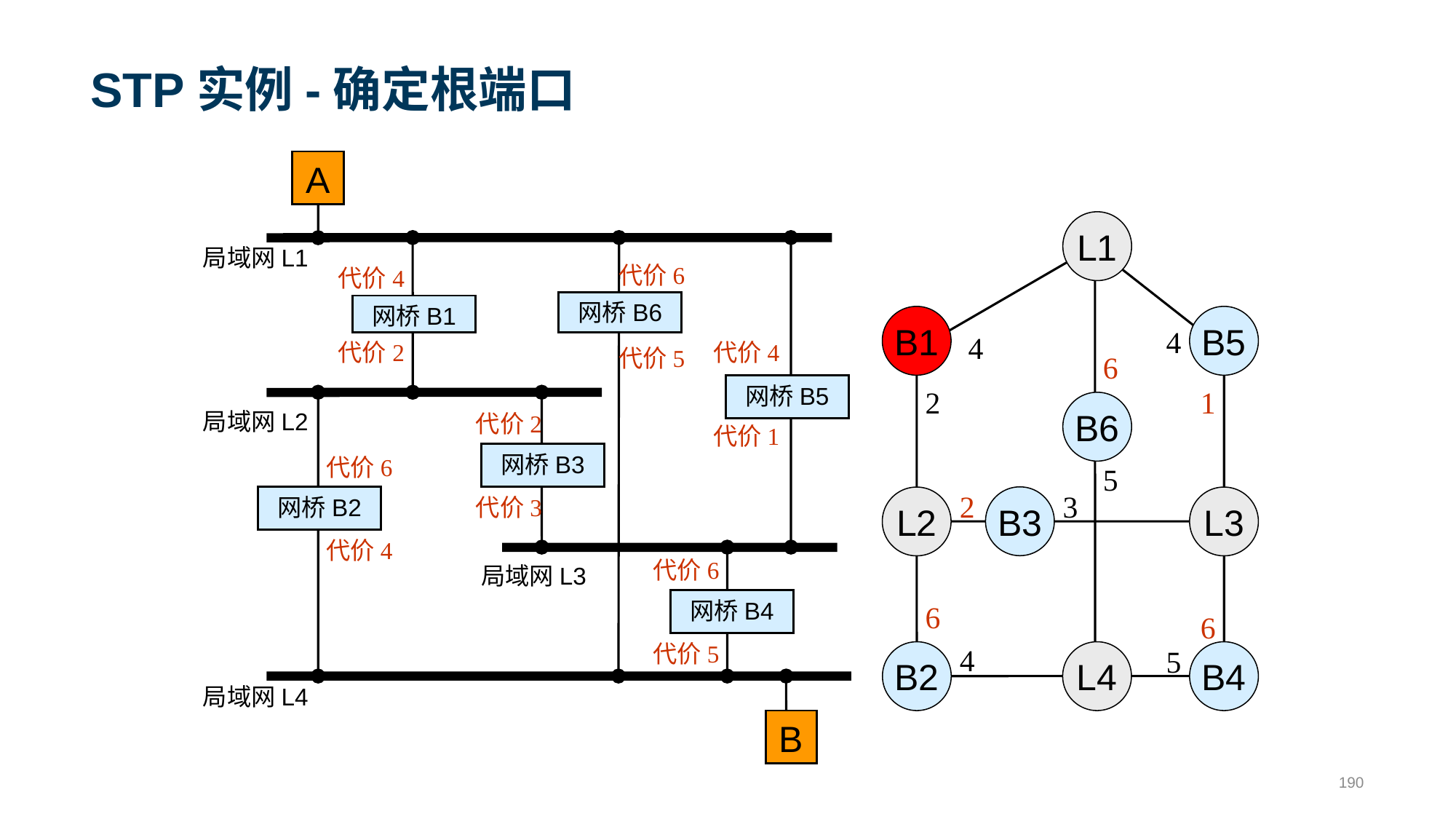

# STP实例-确定根端口
A

L1
局域网L1

代价6

代价4
网桥B6
网桥B1
B1
B5
4
4
代价2
代价4
代价5

6
网桥B5
2
1
B6

局域网L2
代价2
代价1
网桥B3
代价6
5
2
3
代价3
网桥B2
B3
L2
L3

代价4

代价6
局域网L3
网桥B4
6
6
代价5
4
5
B2
L4
B4

局域网L4
B
190